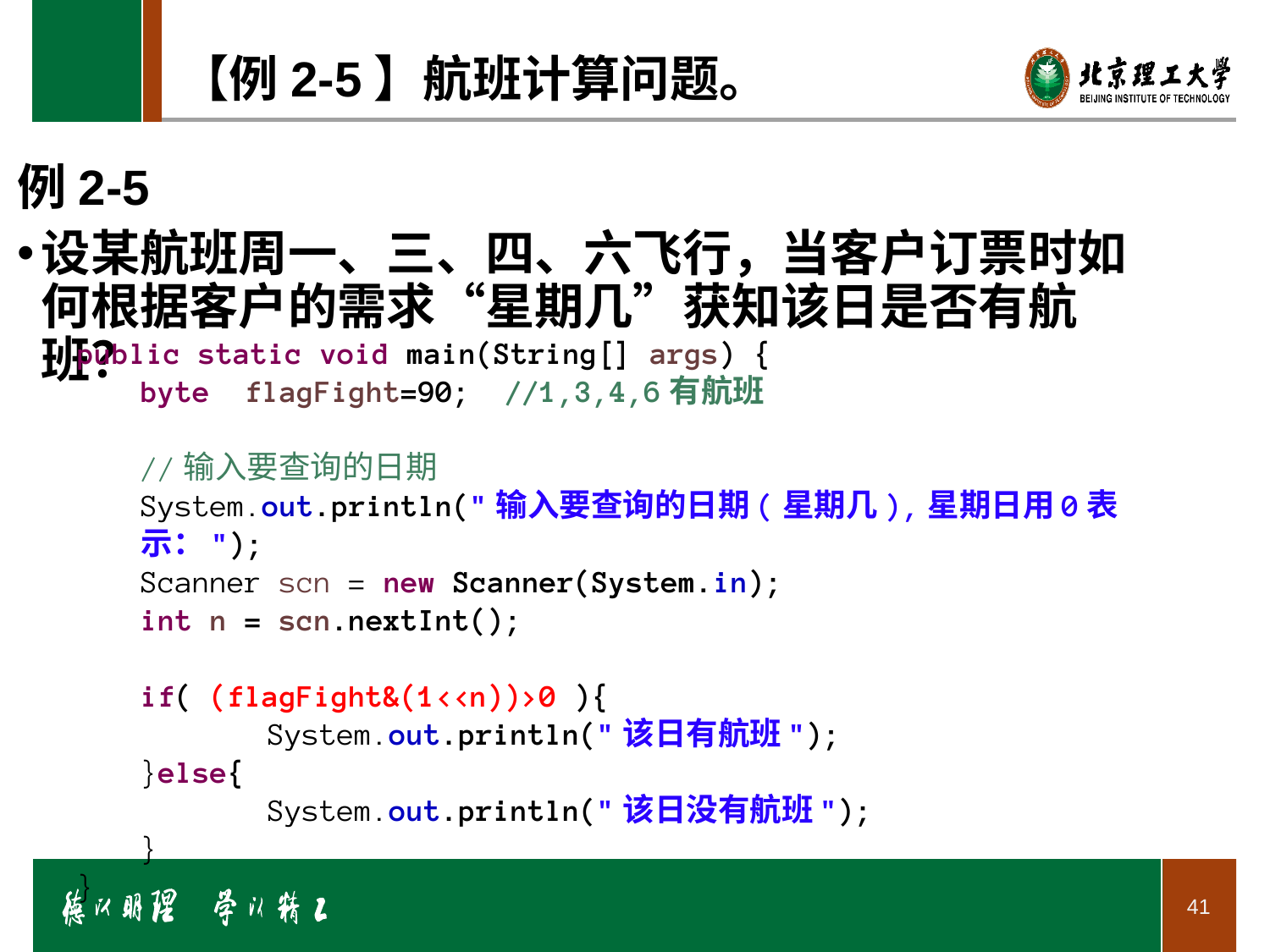

# 【例2-5】航班计算问题。
例2-5
设某航班周一、三、四、六飞行，当客户订票时如何根据客户的需求“星期几”获知该日是否有航班？
public static void main(String[] args) {
byte  flagFight=90;  //1,3,4,6有航班

//输入要查询的日期
System.out.println("输入要查询的日期(星期几),星期日用0表示：");
Scanner scn = new Scanner(System.in);
int n = scn.nextInt();

if( (flagFight&(1<<n))>0 ){
	System.out.println("该日有航班");
}else{
	System.out.println("该日没有航班");
}
}